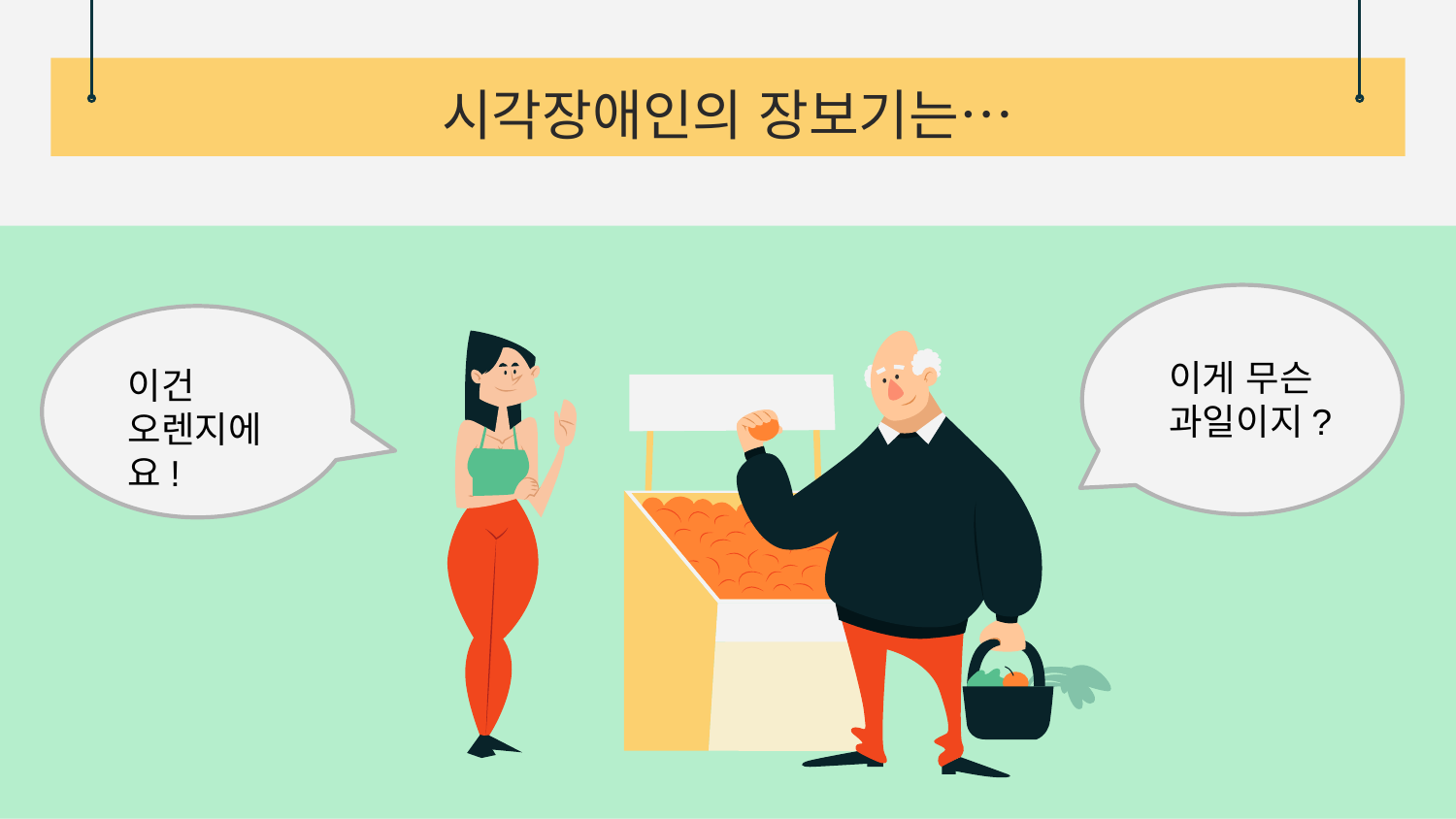

# 시각장애인의 장보기는…

이게 무슨
과일이지?
이건 오렌지에요!